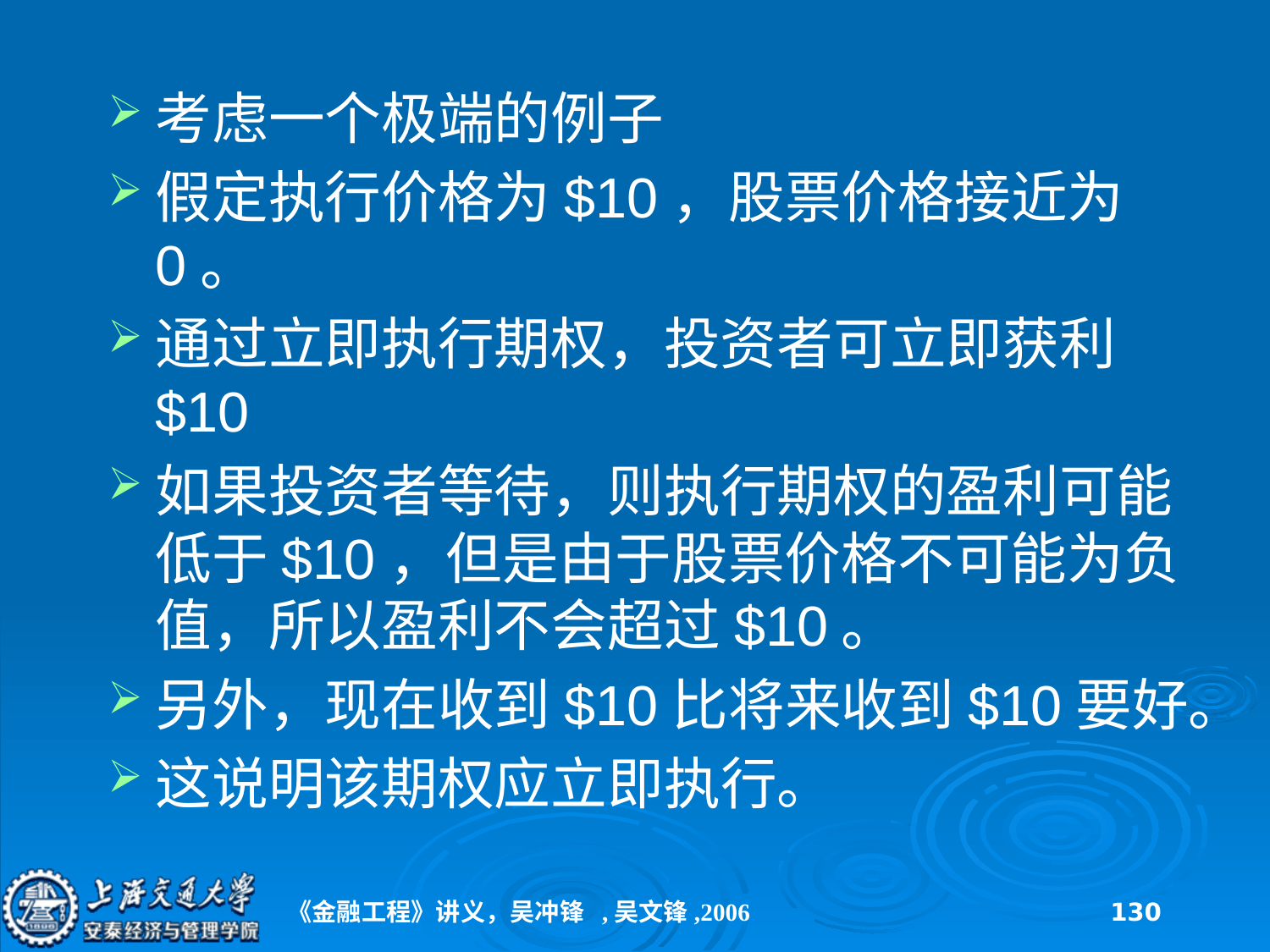

考虑一个极端的例子
假定执行价格为$10，股票价格接近为0。
通过立即执行期权，投资者可立即获利$10
如果投资者等待，则执行期权的盈利可能低于$10，但是由于股票价格不可能为负值，所以盈利不会超过$10。
另外，现在收到$10比将来收到$10要好。
这说明该期权应立即执行。